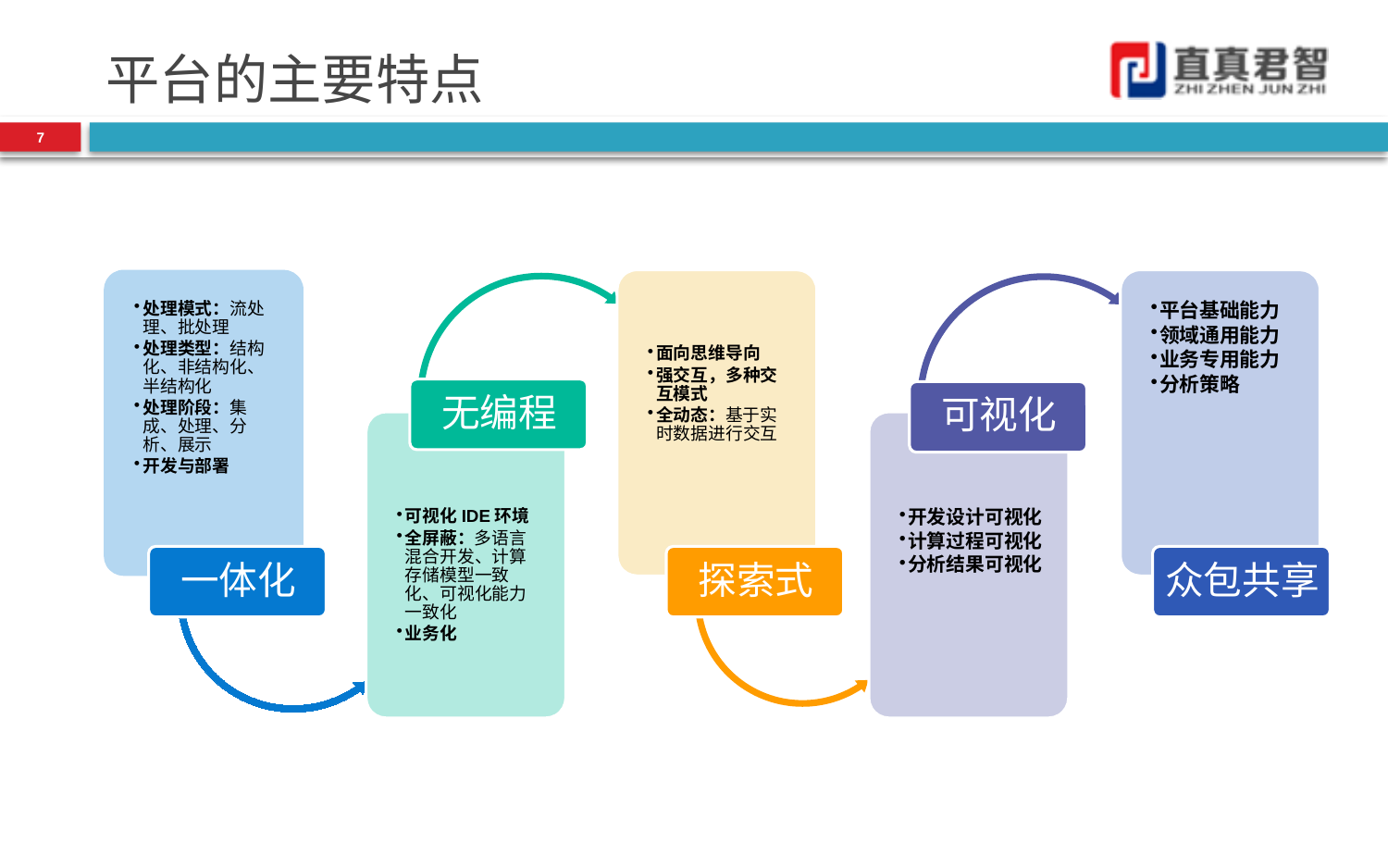

# 平台的主要特点
7
处理模式：流处理、批处理
处理类型：结构化、非结构化、半结构化
处理阶段：集成、处理、分析、展示
开发与部署
一体化
可视化IDE环境
全屏蔽：多语言混合开发、计算存储模型一致化、可视化能力一致化
业务化
无编程

面向思维导向
强交互，多种交互模式
全动态：基于实时数据进行交互
探索式
开发设计可视化
计算过程可视化
分析结果可视化
可视化
平台基础能力
领域通用能力
业务专用能力
分析策略
众包共享